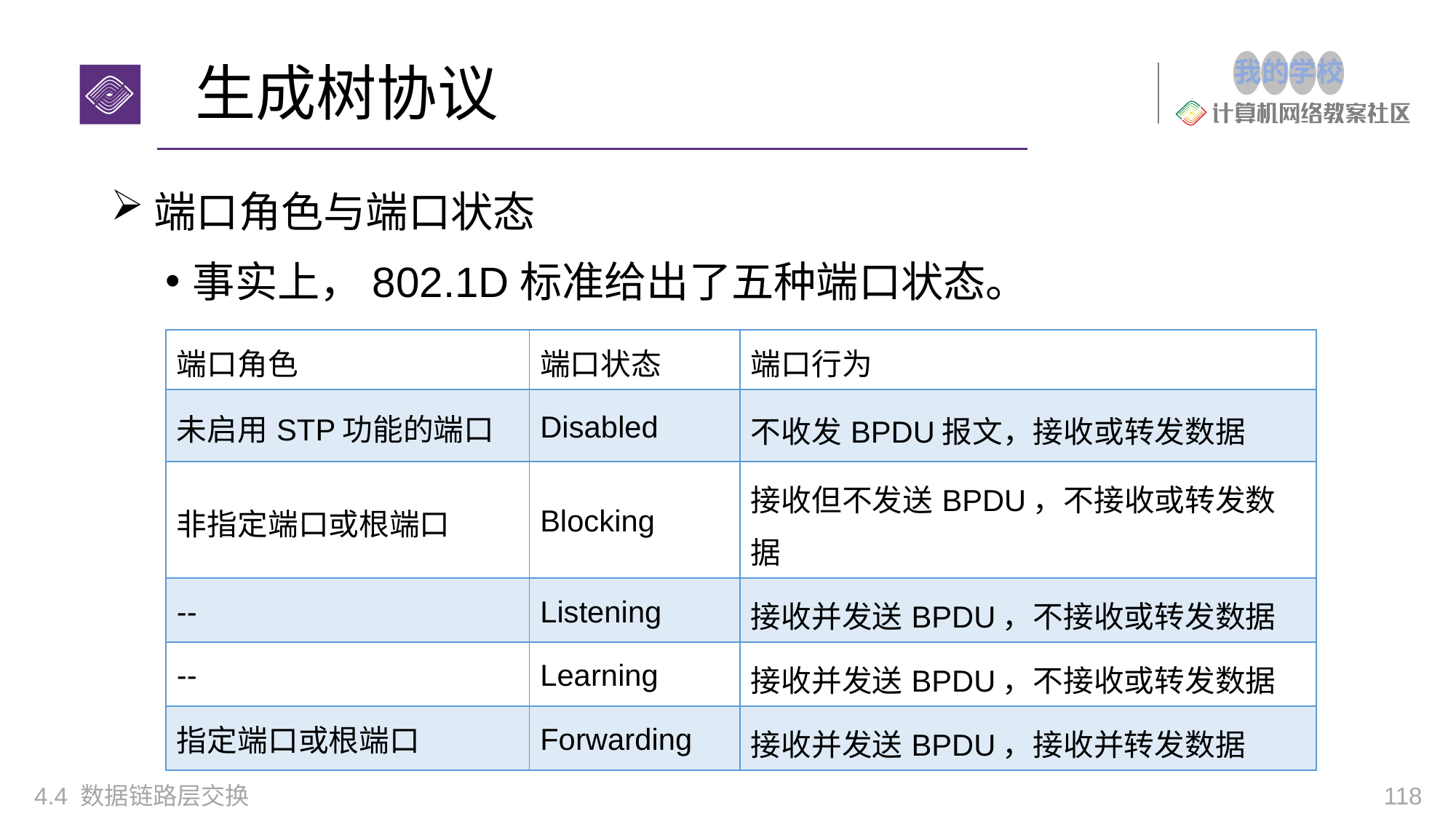

# 生成树协议
端口角色与端口状态
事实上，802.1D标准给出了五种端口状态。
| 端口角色 | 端口状态 | 端口行为 |
| --- | --- | --- |
| 未启用STP功能的端口 | Disabled | 不收发BPDU报文，接收或转发数据 |
| 非指定端口或根端口 | Blocking | 接收但不发送BPDU，不接收或转发数据 |
| -- | Listening | 接收并发送BPDU，不接收或转发数据 |
| -- | Learning | 接收并发送BPDU，不接收或转发数据 |
| 指定端口或根端口 | Forwarding | 接收并发送BPDU，接收并转发数据 |
4.4 数据链路层交换
118